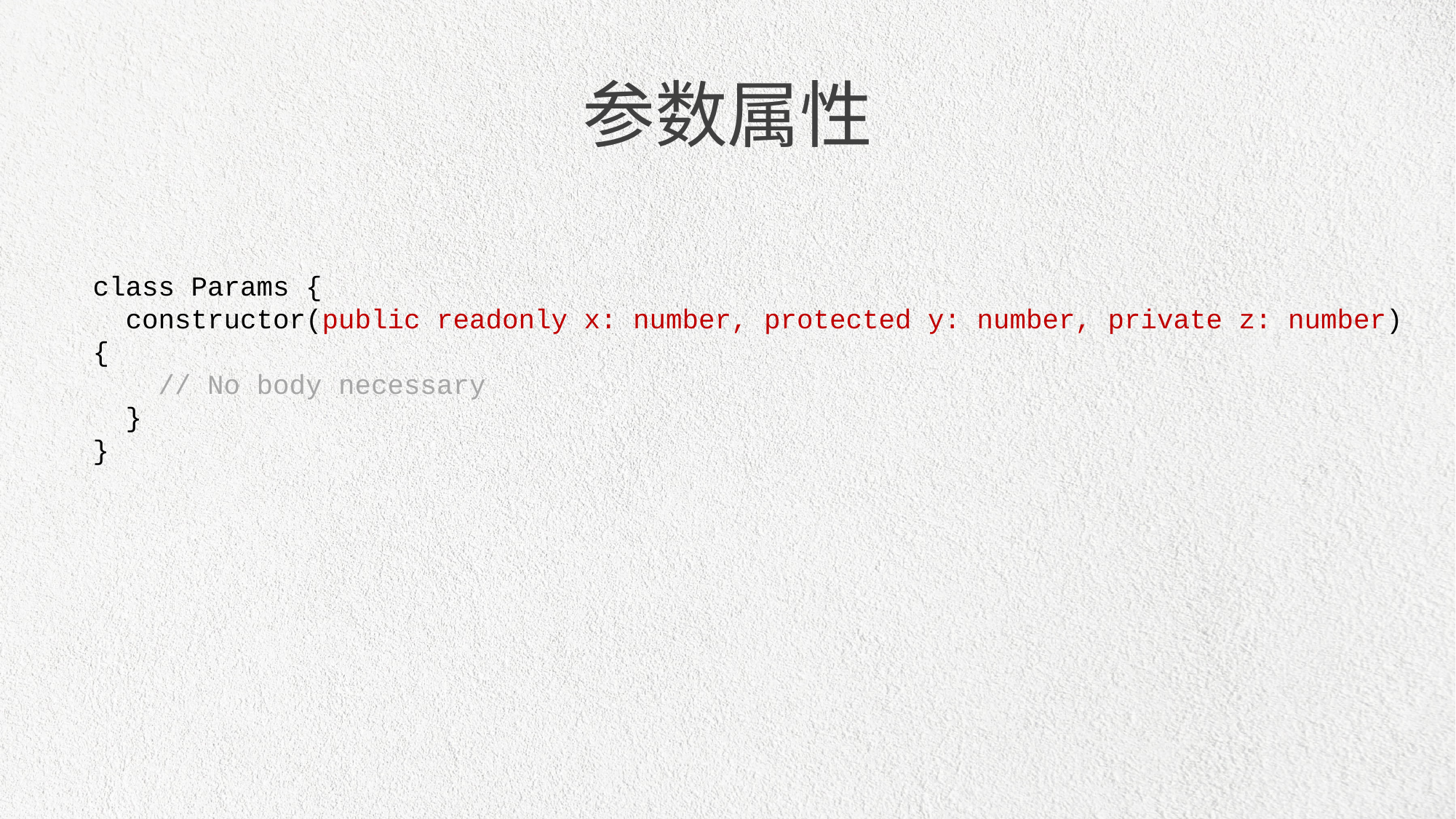

参数属性
class Params {
  constructor(public readonly x: number, protected y: number, private z: number) {
    // No body necessary
  }
}